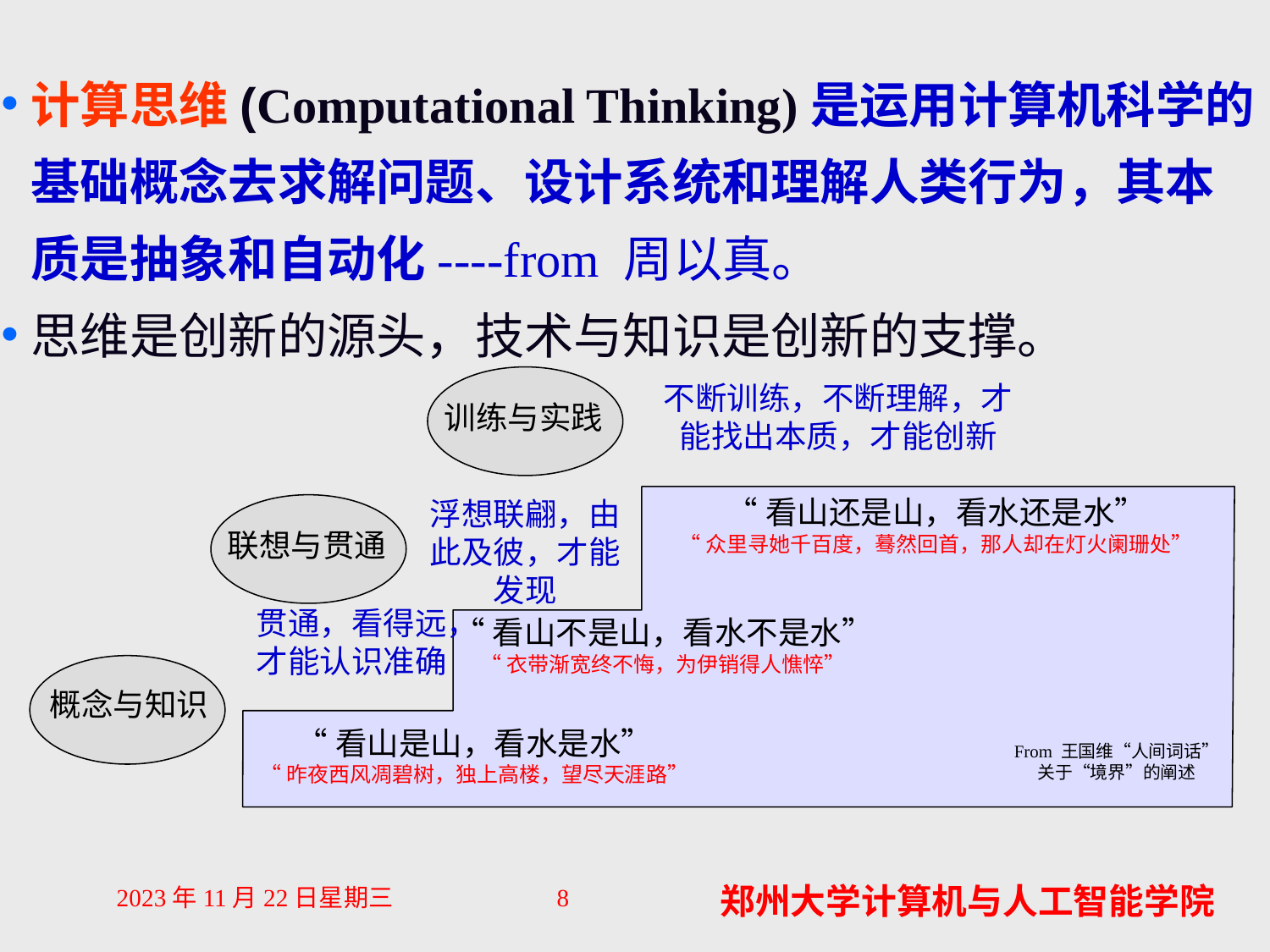

计算思维(Computational Thinking)是运用计算机科学的基础概念去求解问题、设计系统和理解人类行为，其本质是抽象和自动化----from 周以真。
思维是创新的源头，技术与知识是创新的支撑。

训练与实践
不断训练，不断理解，才能找出本质，才能创新
“看山还是山，看水还是水”
“众里寻她千百度，蓦然回首，那人却在灯火阑珊处”

“看山不是山，看水不是水”
“衣带渐宽终不悔，为伊销得人憔悴”
“看山是山，看水是水”
“昨夜西风凋碧树，独上高楼，望尽天涯路”
From 王国维“人间词话”关于“境界”的阐述
浮想联翩，由此及彼，才能发现

联想与贯通
贯通，看得远，才能认识准确

概念与知识